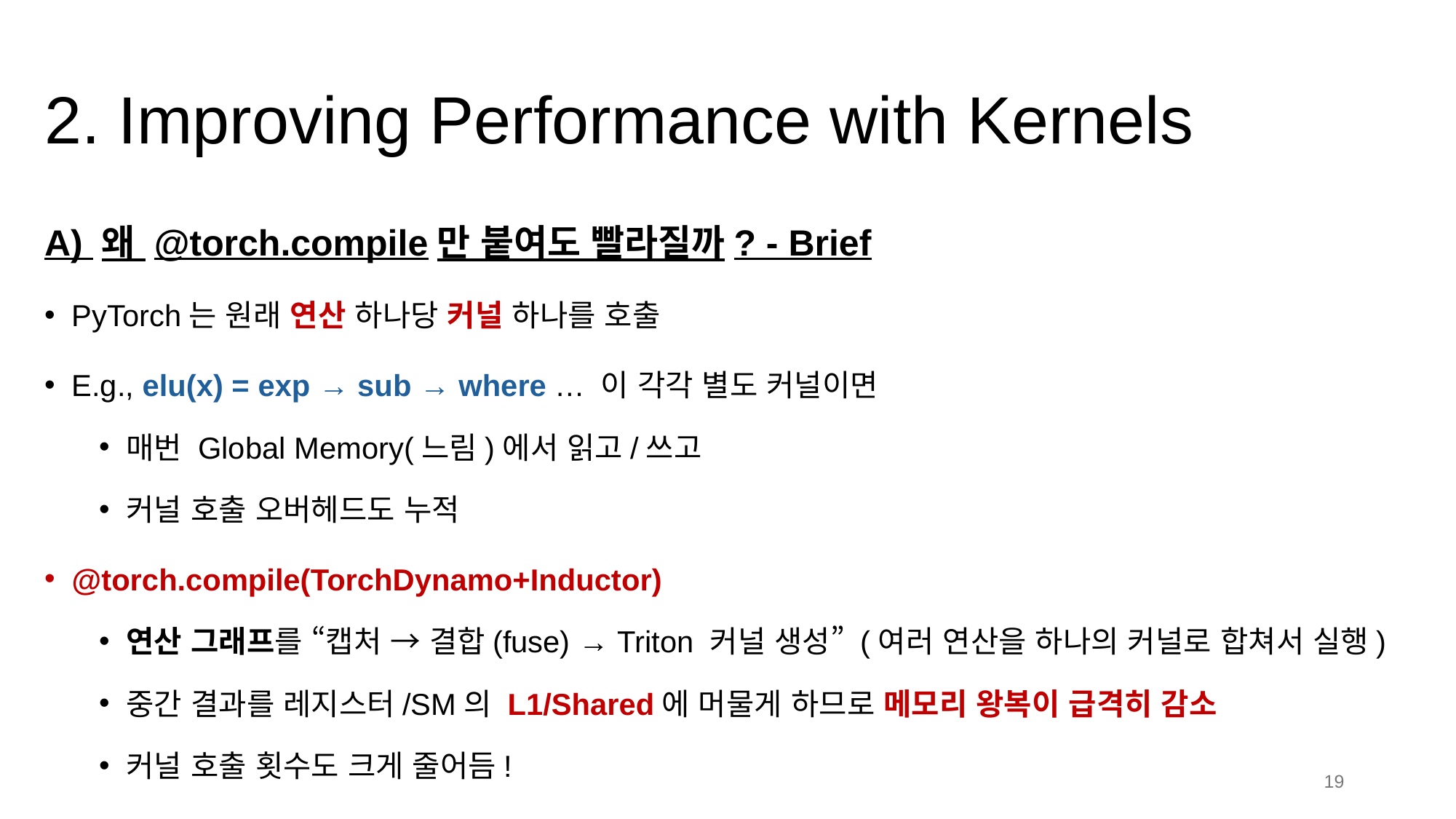

# 2. Improving Performance with Kernels
A) 왜 @torch.compile만 붙여도 빨라질까? - Brief
PyTorch는 원래 연산 하나당 커널 하나를 호출
E.g., elu(x) = exp → sub → where … 이 각각 별도 커널이면
매번 Global Memory(느림)에서 읽고/쓰고
커널 호출 오버헤드도 누적
@torch.compile(TorchDynamo+Inductor)
연산 그래프를 “캡처 → 결합(fuse) → Triton 커널 생성” (여러 연산을 하나의 커널로 합쳐서 실행)
중간 결과를 레지스터/SM의 L1/Shared에 머물게 하므로 메모리 왕복이 급격히 감소
커널 호출 횟수도 크게 줄어듬!

19